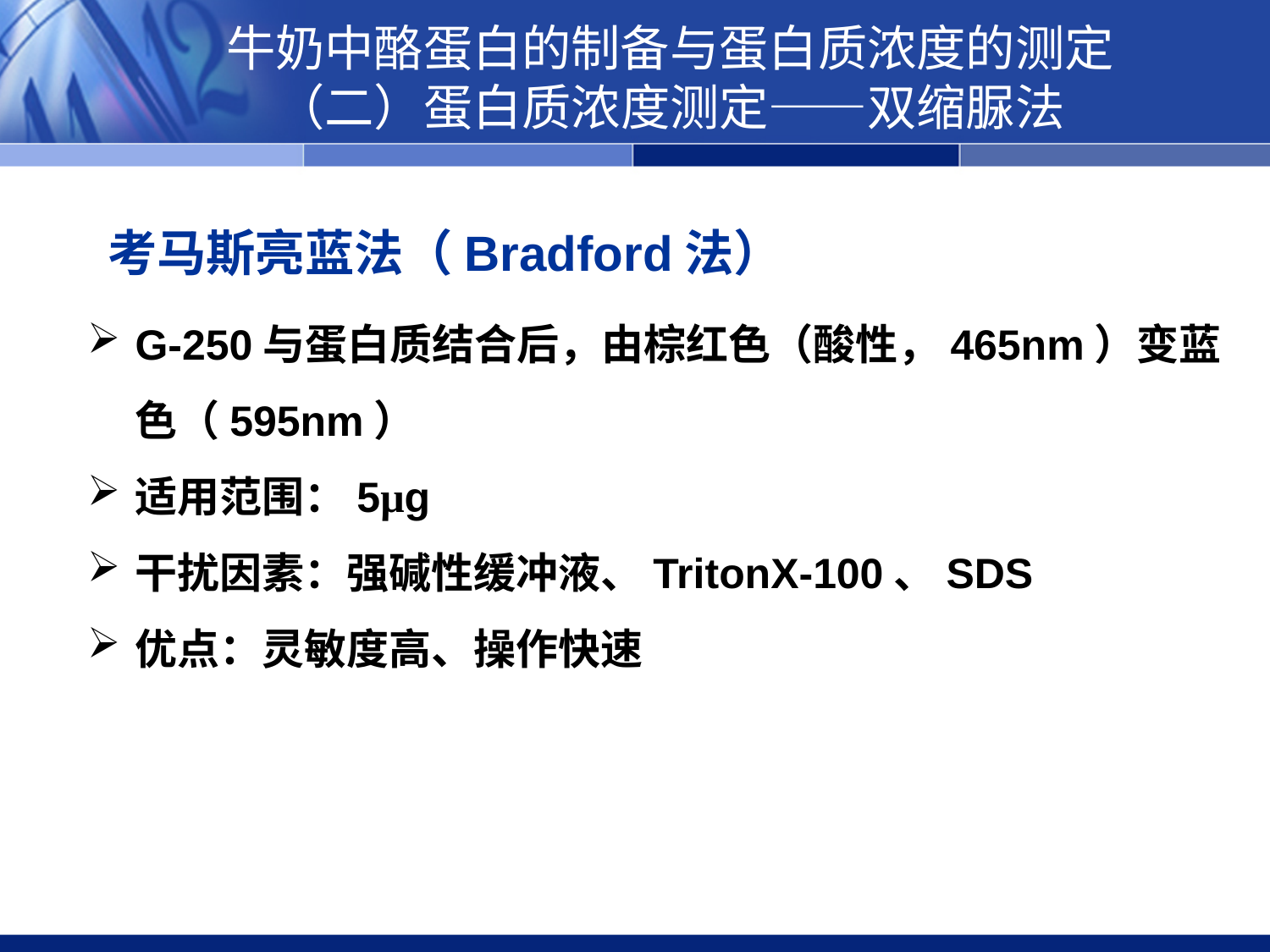

牛奶中酪蛋白的制备与蛋白质浓度的测定
（二）蛋白质浓度测定——双缩脲法
考马斯亮蓝法（Bradford法）
G-250与蛋白质结合后，由棕红色（酸性，465nm）变蓝色（595nm）
适用范围：5μg
干扰因素：强碱性缓冲液、TritonX-100、SDS
优点：灵敏度高、操作快速